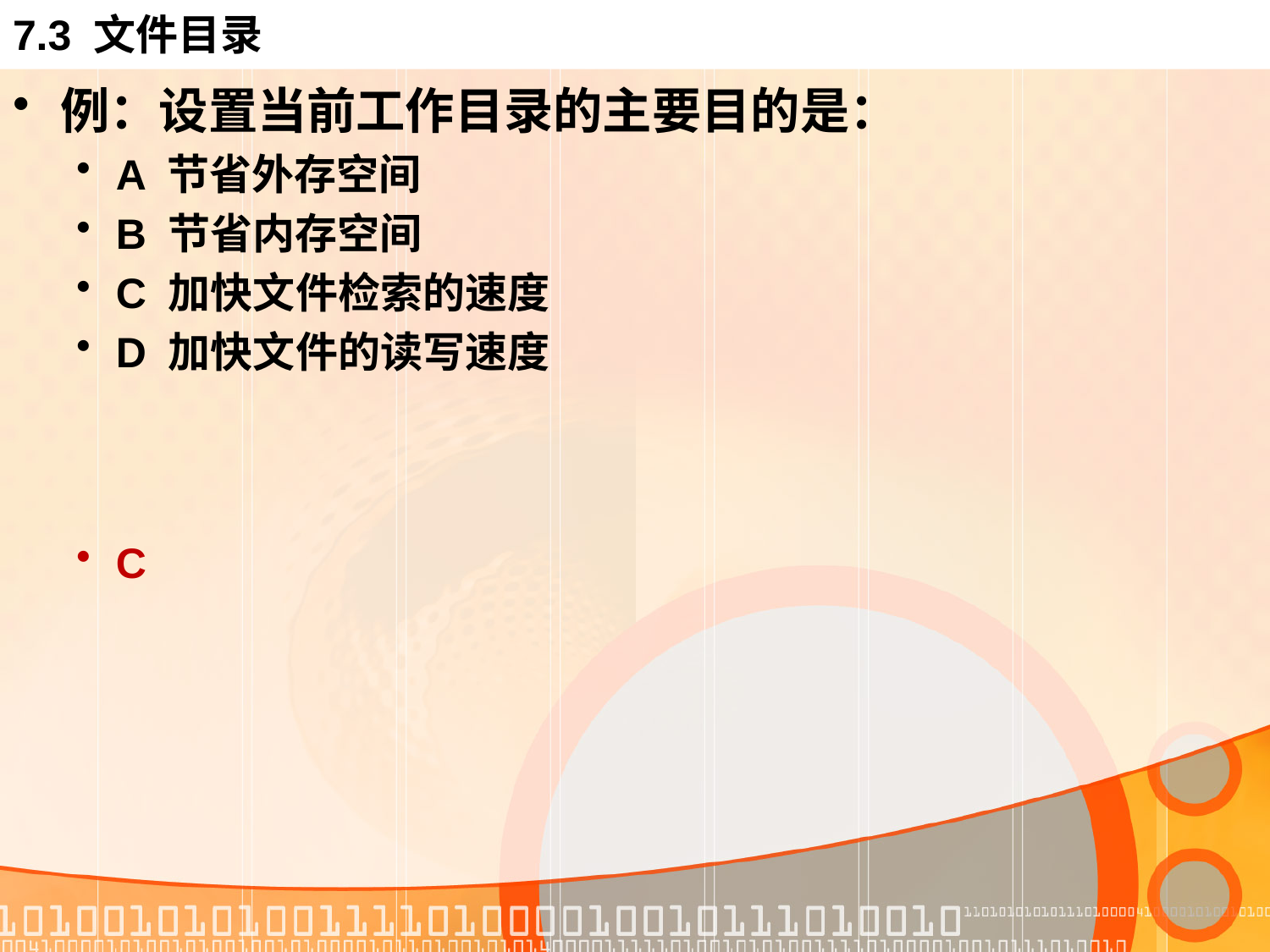

7.3 文件目录
例：设置当前工作目录的主要目的是：
A 节省外存空间
B 节省内存空间
C 加快文件检索的速度
D 加快文件的读写速度

C